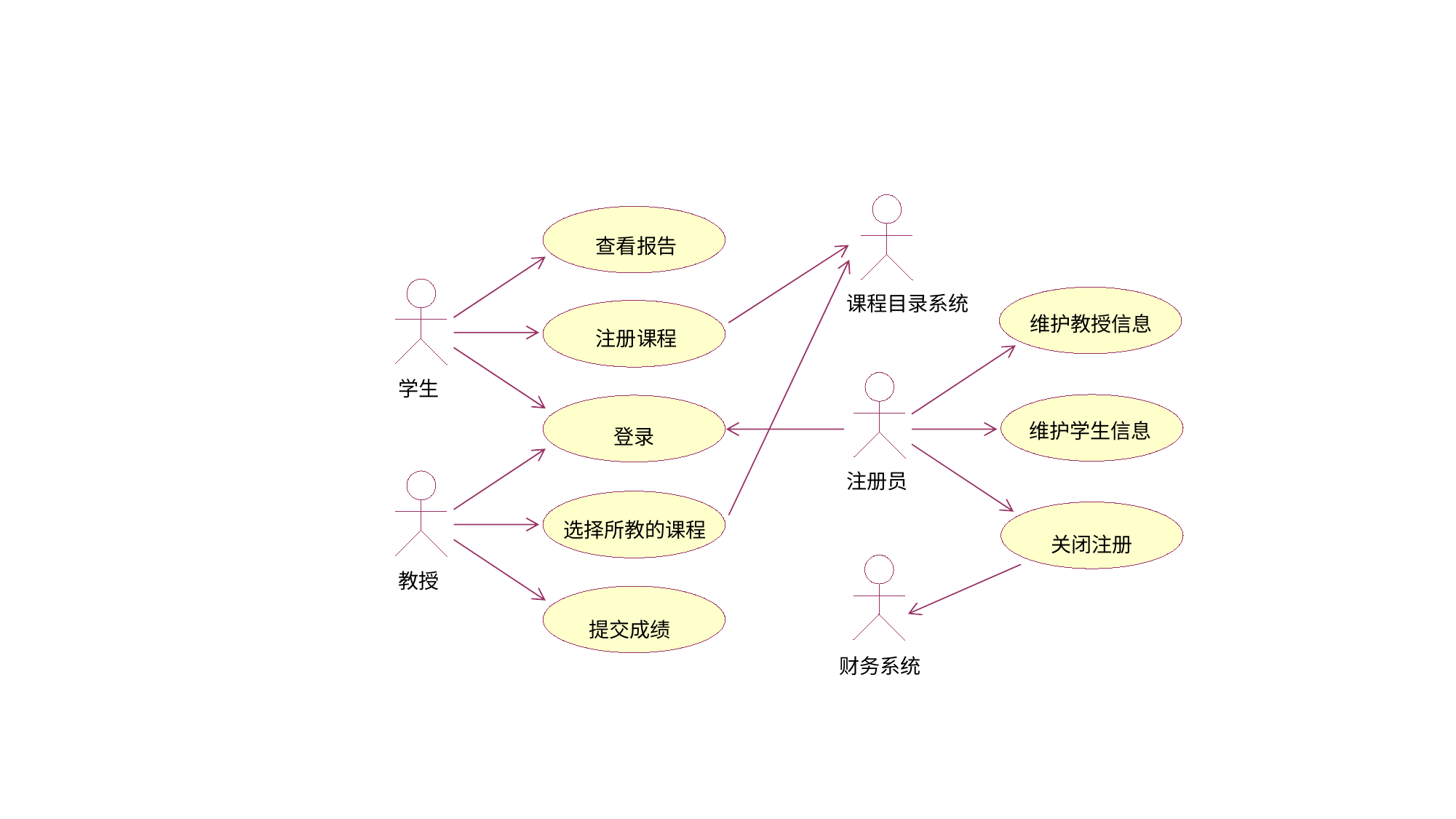

#

查看报告

课程目录系统

维护教授信息

注册课程

学生

维护学生信息

登录

注册员

选择所教的课程

关闭注册

教授

提交成绩
财务系统